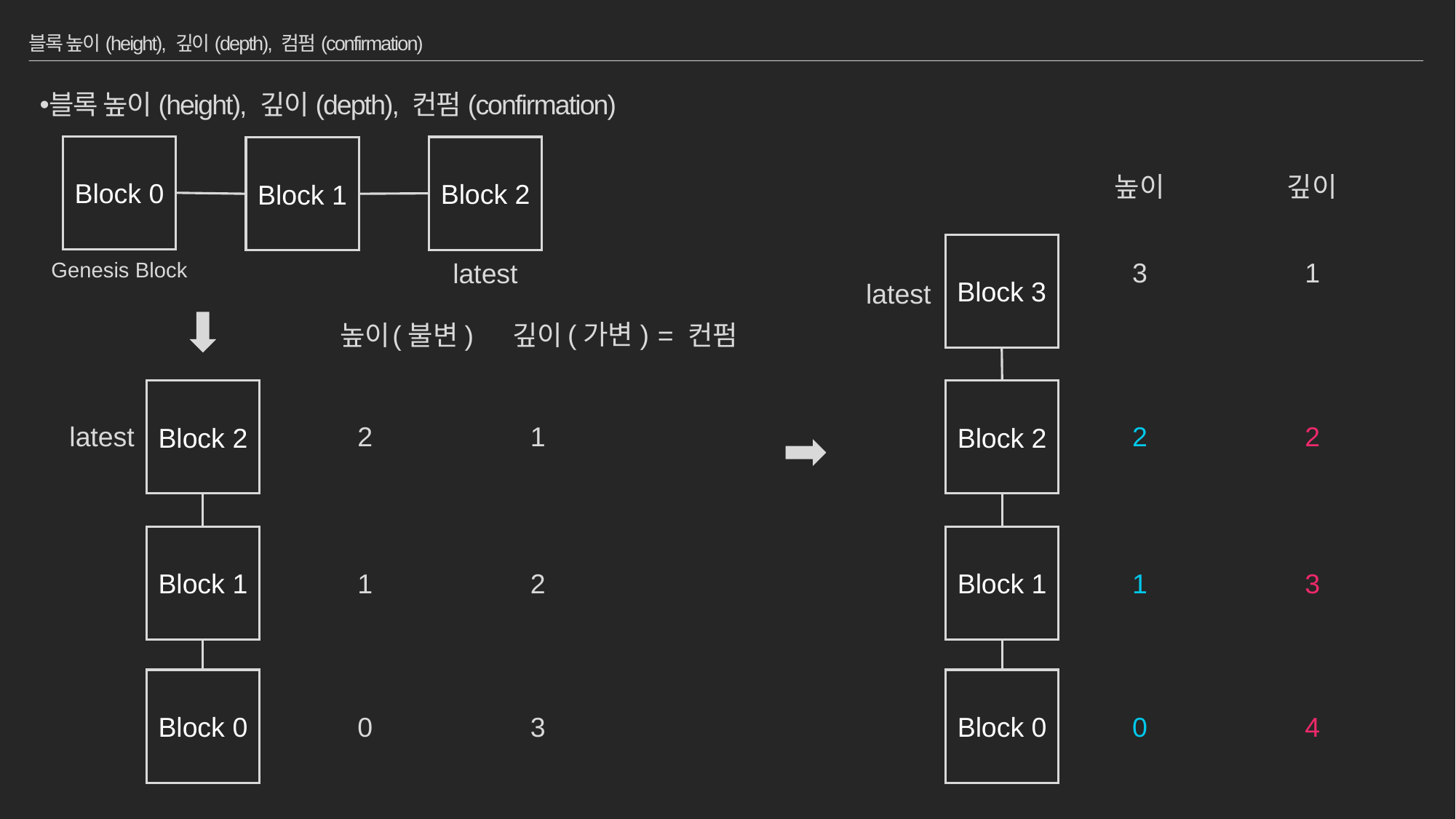

# 블록 높이(height), 깊이(depth), 컴펌(confirmation)
블록 높이(height), 깊이(depth), 컨펌(confirmation)
Block 0
Block 2
Block 1
높이
깊이
Block 3
3
1
Genesis Block
latest
latest
(가변)

높이
(불변)
깊이
= 컨펌
Block 2
Block 2
latest
2
1
2
2

Block 1
Block 1
1
2
1
3
Block 0
Block 0
0
3
0
4